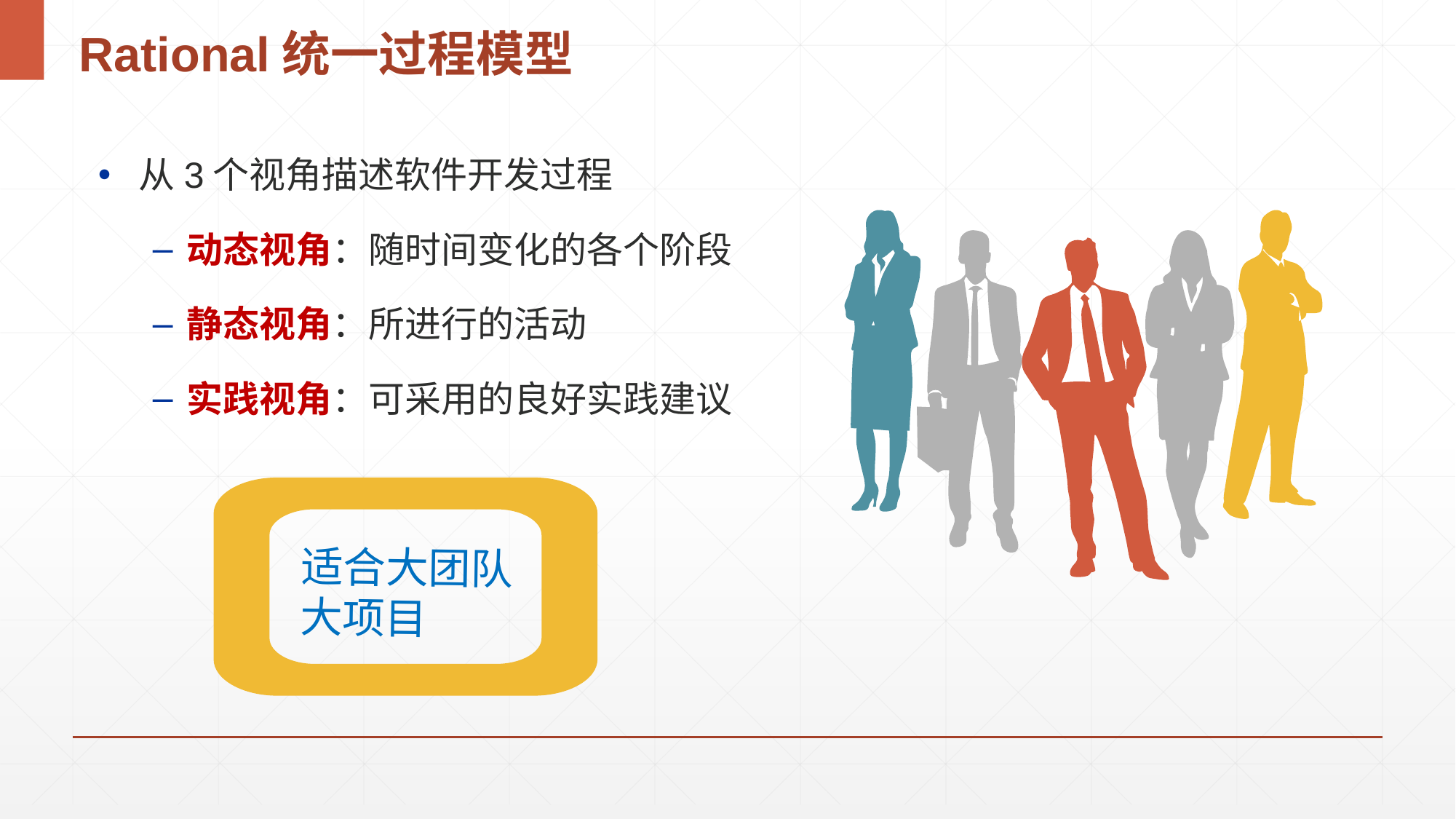

# Rational统一过程模型
从3个视角描述软件开发过程
动态视角：随时间变化的各个阶段
静态视角：所进行的活动
实践视角：可采用的良好实践建议

适合大团队
大项目